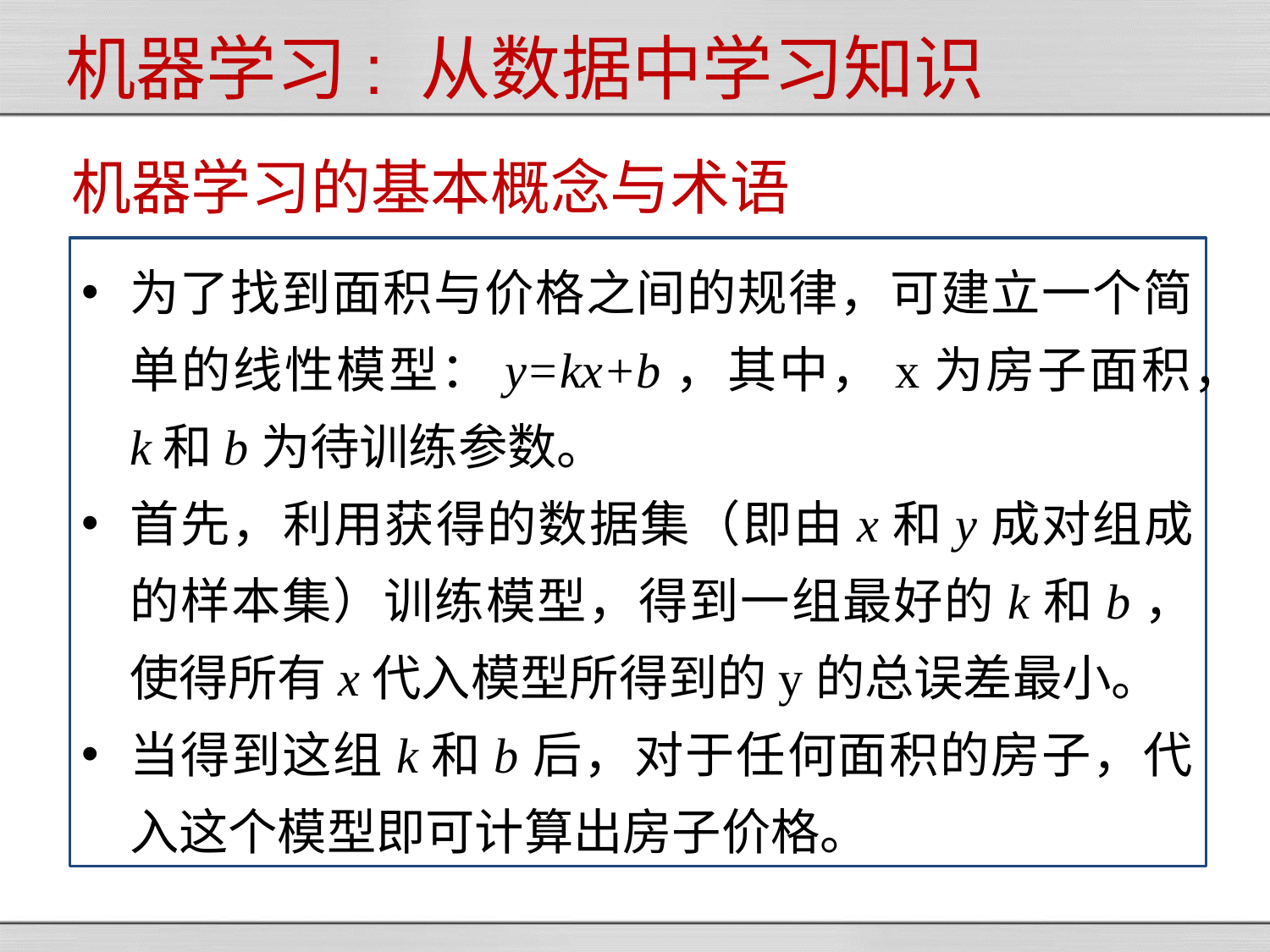

#
机器学习: 从数据中学习知识
机器学习的基本概念与术语
为了找到面积与价格之间的规律，可建立一个简单的线性模型：y=kx+b，其中，x为房子面积，k和b为待训练参数。
首先，利用获得的数据集（即由x和y成对组成的样本集）训练模型，得到一组最好的k和b，使得所有x代入模型所得到的y的总误差最小。
当得到这组k和b后，对于任何面积的房子，代入这个模型即可计算出房子价格。